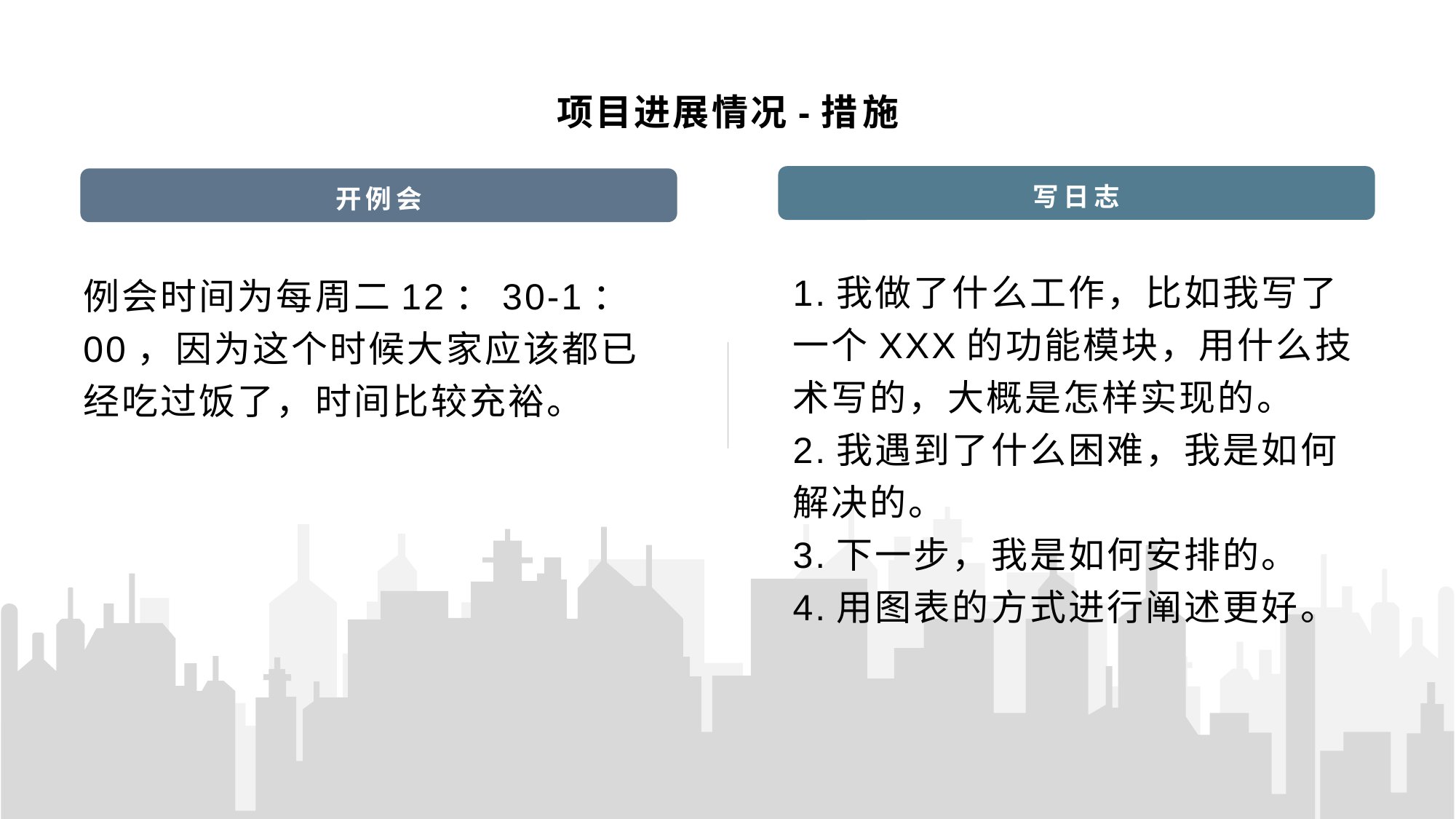

项目进展情况-措施
写日志
开例会
1.我做了什么工作，比如我写了一个XXX的功能模块，用什么技术写的，大概是怎样实现的。
2.我遇到了什么困难，我是如何解决的。
3.下一步，我是如何安排的。
4.用图表的方式进行阐述更好。
例会时间为每周二12：30-1：00，因为这个时候大家应该都已经吃过饭了，时间比较充裕。